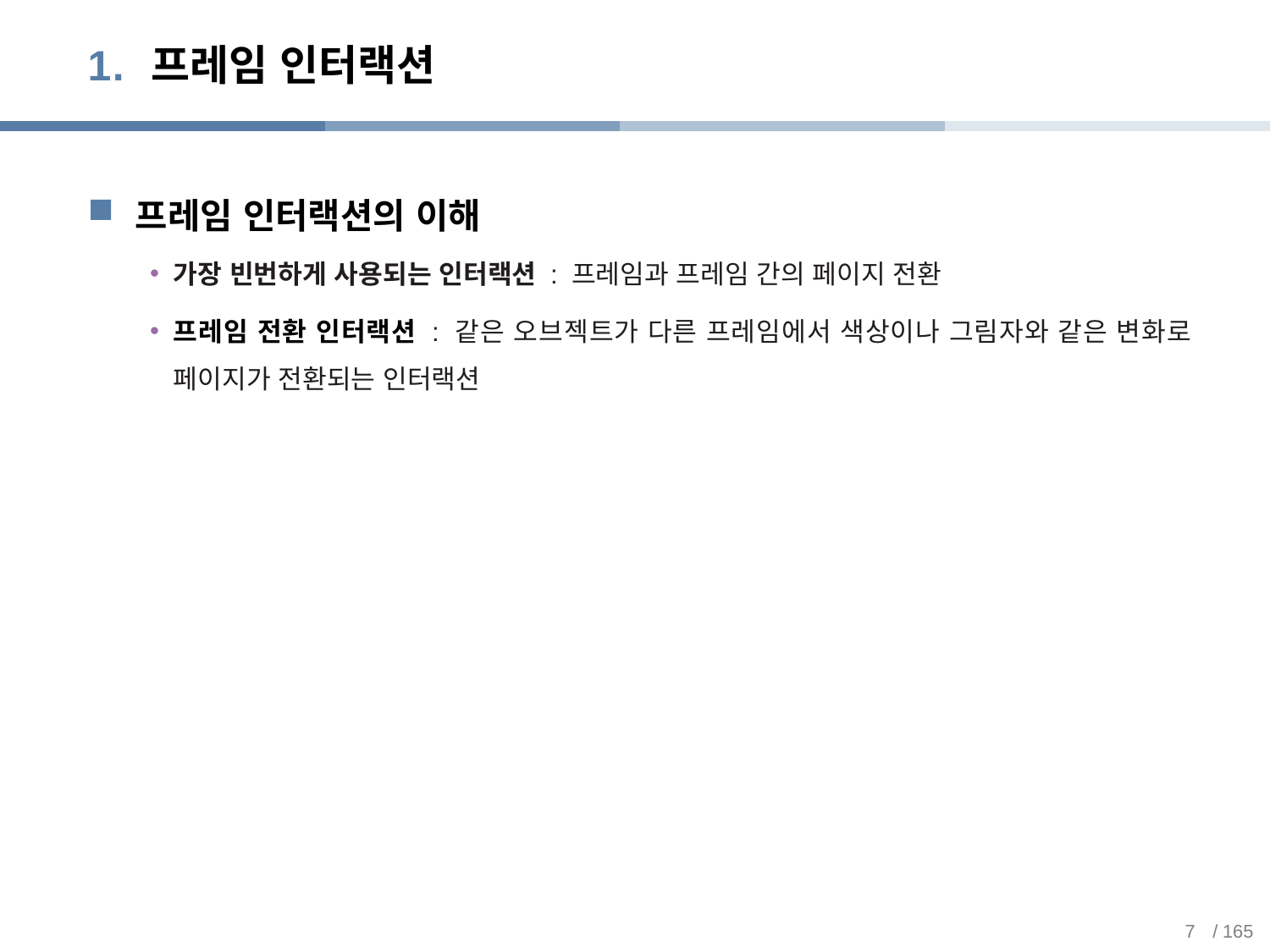

# 프레임 인터랙션
프레임 인터랙션의 이해
가장 빈번하게 사용되는 인터랙션 : 프레임과 프레임 간의 페이지 전환
프레임 전환 인터랙션 : 같은 오브젝트가 다른 프레임에서 색상이나 그림자와 같은 변화로 페이지가 전환되는 인터랙션